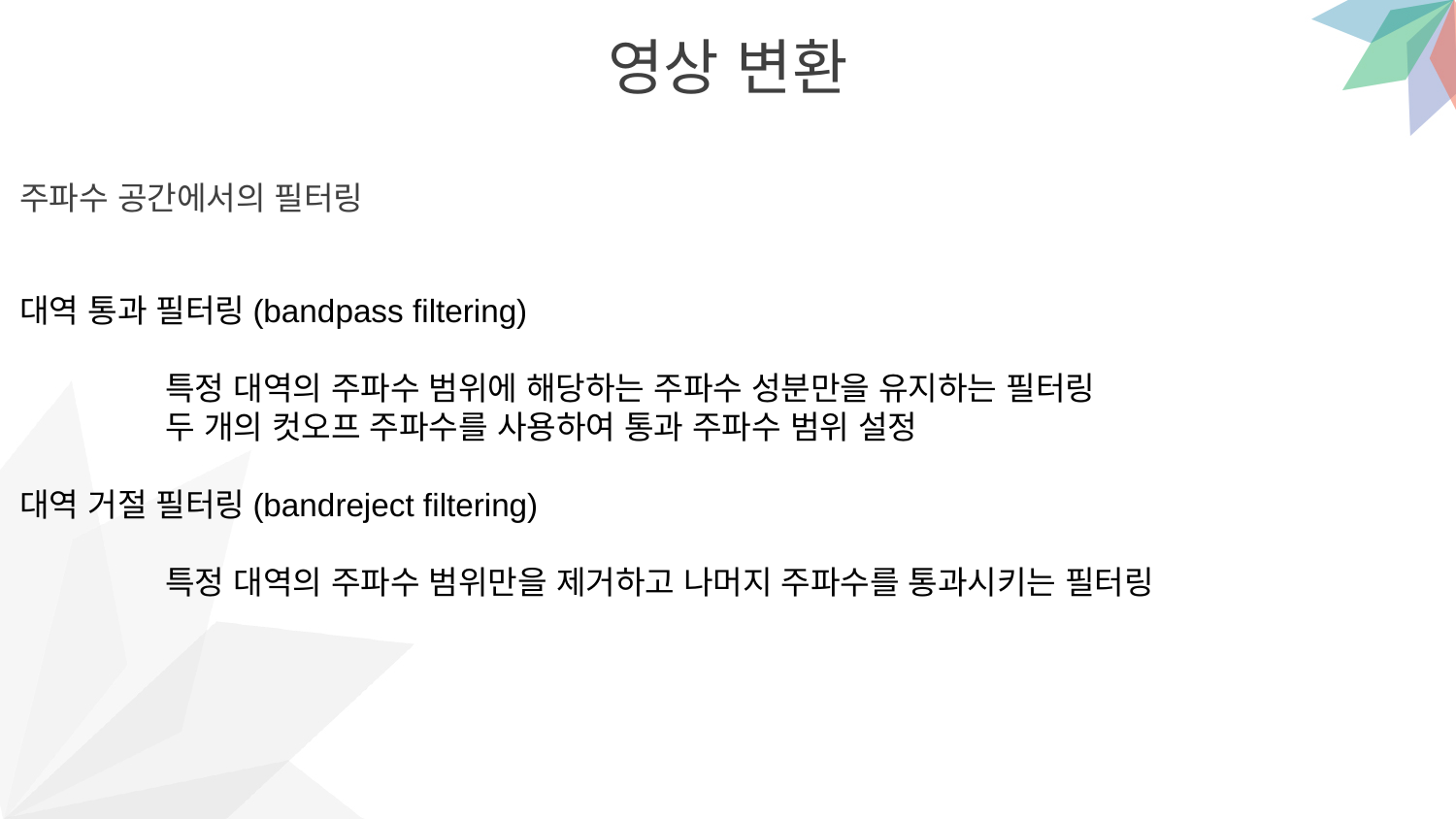

영상 변환
주파수 공간에서의 필터링
대역 통과 필터링(bandpass filtering)

	특정 대역의 주파수 범위에 해당하는 주파수 성분만을 유지하는 필터링
	두 개의 컷오프 주파수를 사용하여 통과 주파수 범위 설정

대역 거절 필터링(bandreject filtering)

	특정 대역의 주파수 범위만을 제거하고 나머지 주파수를 통과시키는 필터링